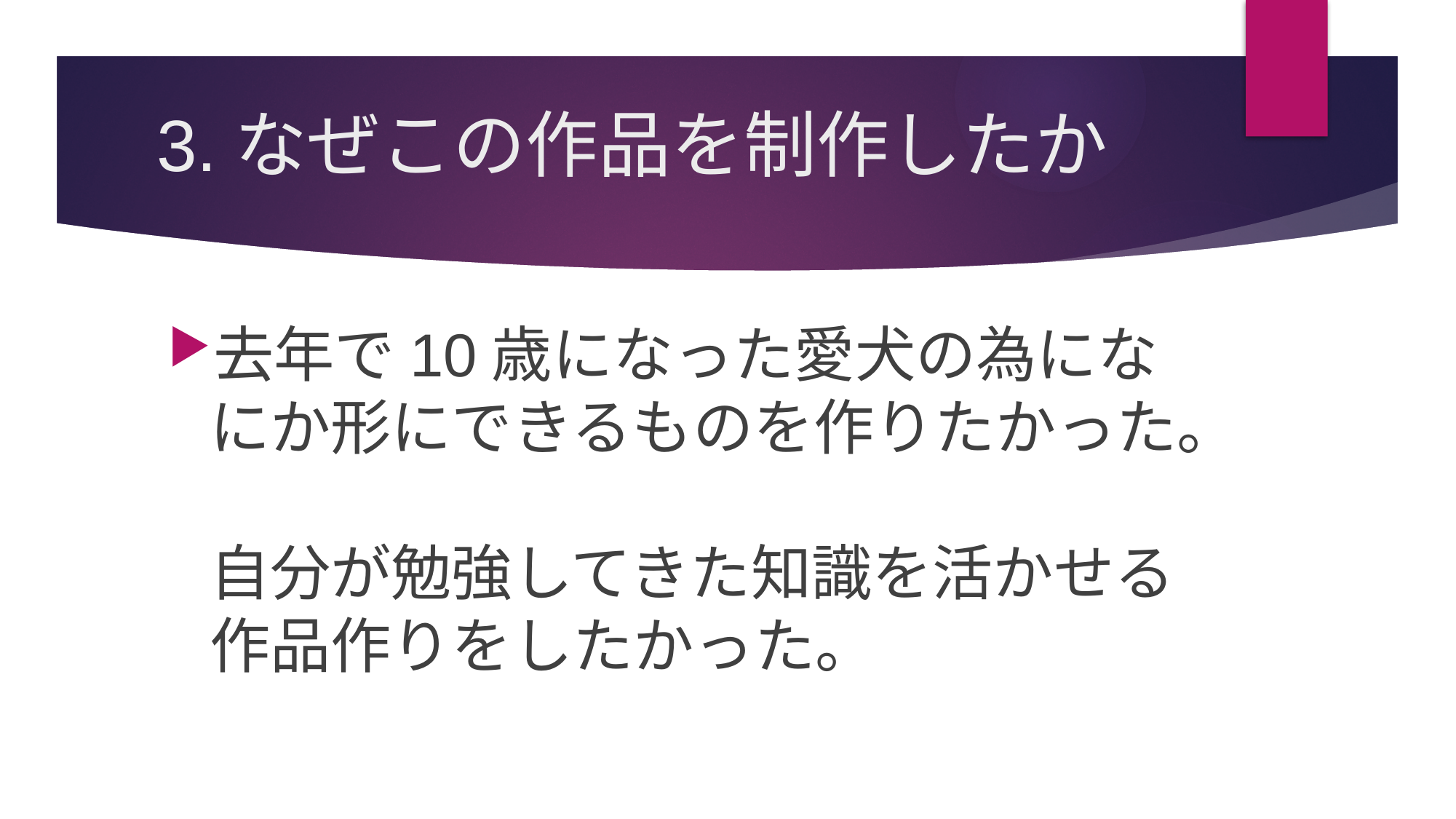

# 3.なぜこの作品を制作したか
去年で10歳になった愛犬の為になにか形にできるものを作りたかった。
自分が勉強してきた知識を活かせる作品作りをしたかった。